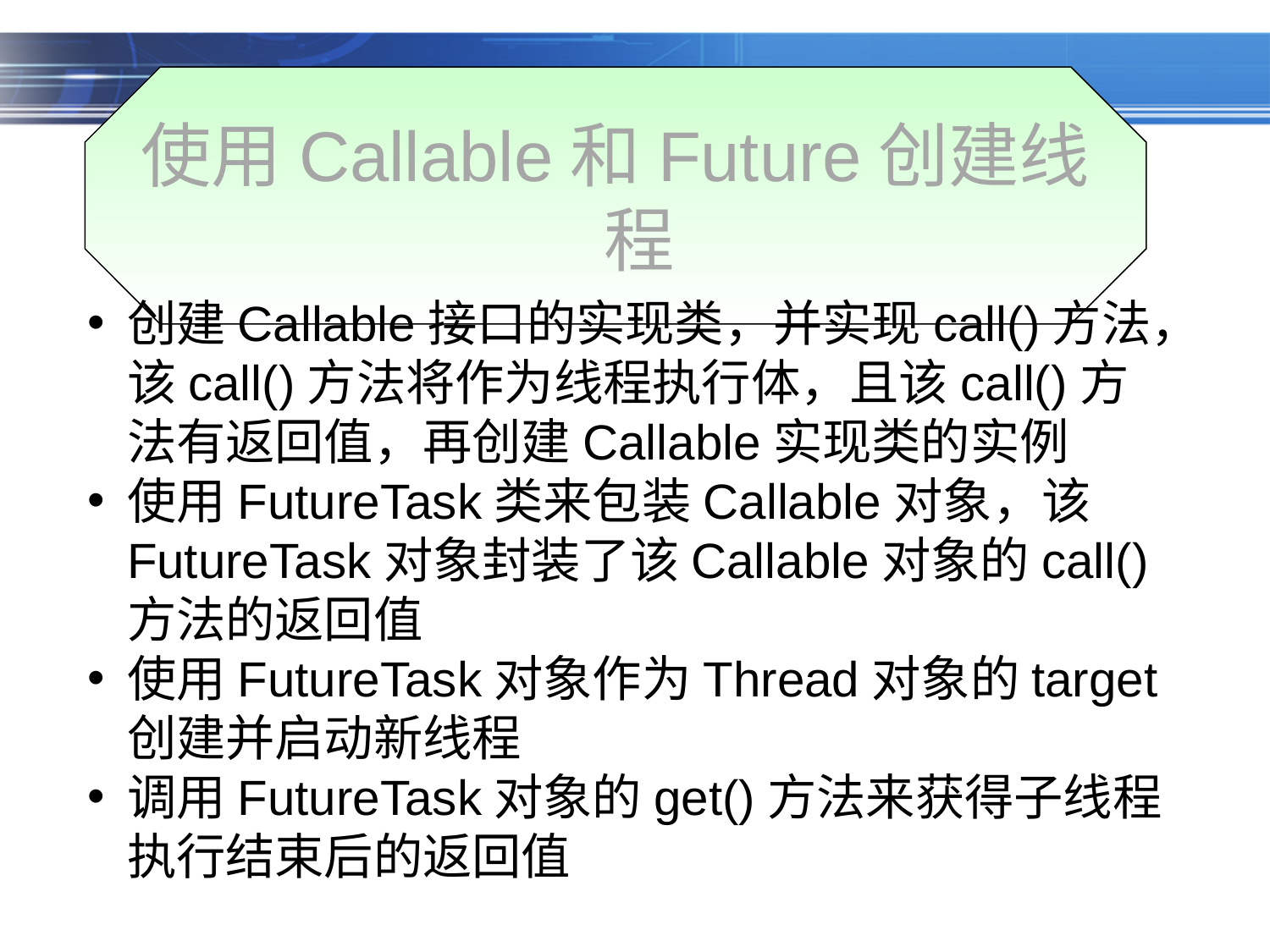

使用Callable和Future创建线程
创建Callable接口的实现类，并实现call()方法，该call()方法将作为线程执行体，且该call()方法有返回值，再创建Callable实现类的实例
使用FutureTask类来包装Callable对象，该FutureTask对象封装了该Callable对象的call()方法的返回值
使用FutureTask对象作为Thread对象的target创建并启动新线程
调用FutureTask对象的get()方法来获得子线程执行结束后的返回值